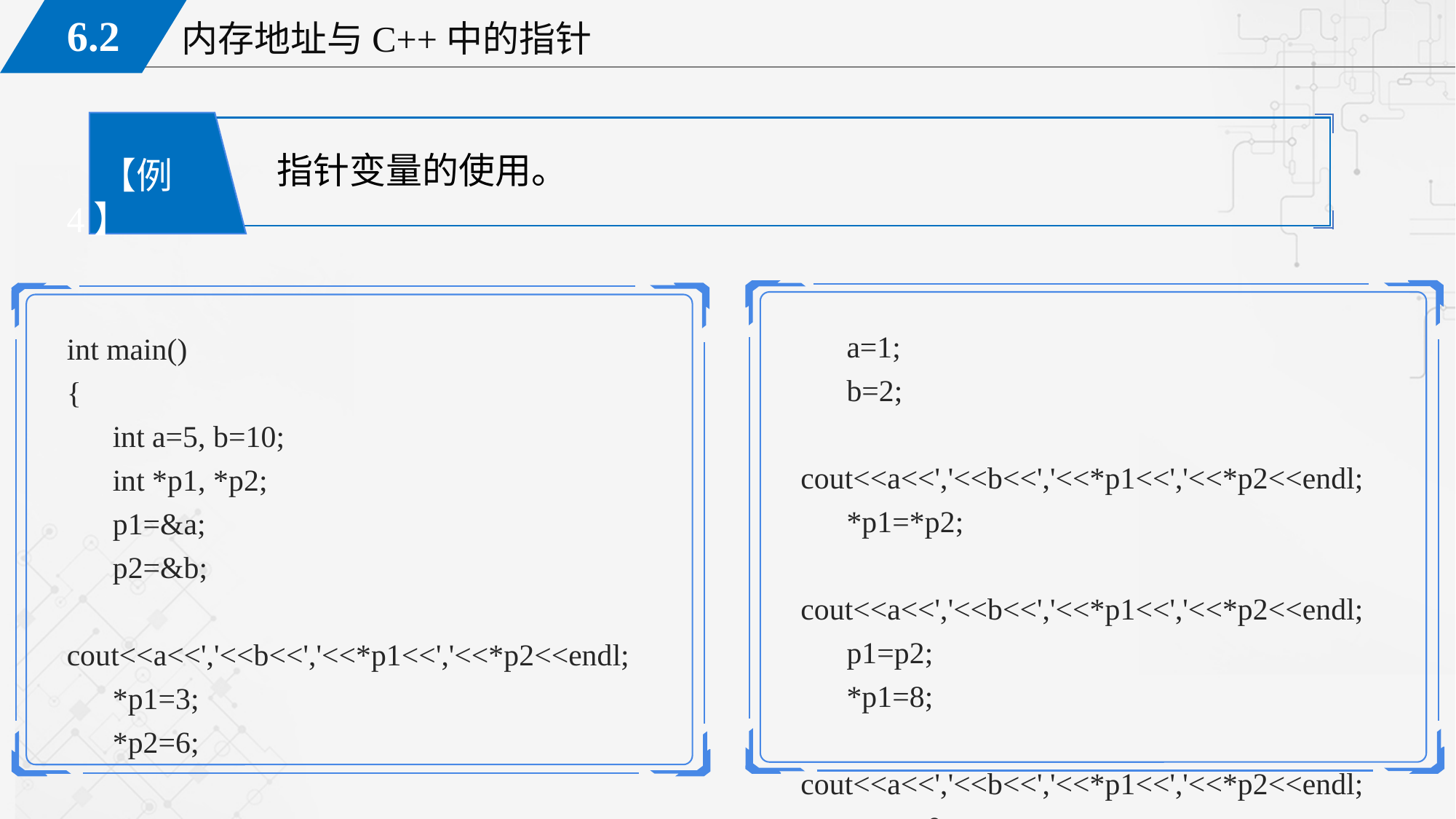

指针变量的使用。
   【例4】

      a=1;
      b=2;
      cout<<a<<','<<b<<','<<*p1<<','<<*p2<<endl;
      *p1=*p2;
      cout<<a<<','<<b<<','<<*p1<<','<<*p2<<endl;
      p1=p2;
      *p1=8;
      cout<<a<<','<<b<<','<<*p1<<','<<*p2<<endl;
      return 0;
}

int main()
{
      int a=5, b=10;
      int *p1, *p2;
      p1=&a;
      p2=&b;
      cout<<a<<','<<b<<','<<*p1<<','<<*p2<<endl;
      *p1=3;
      *p2=6;
      cout<<a<<','<<b<<','<<*p1<<','<<*p2<<endl;